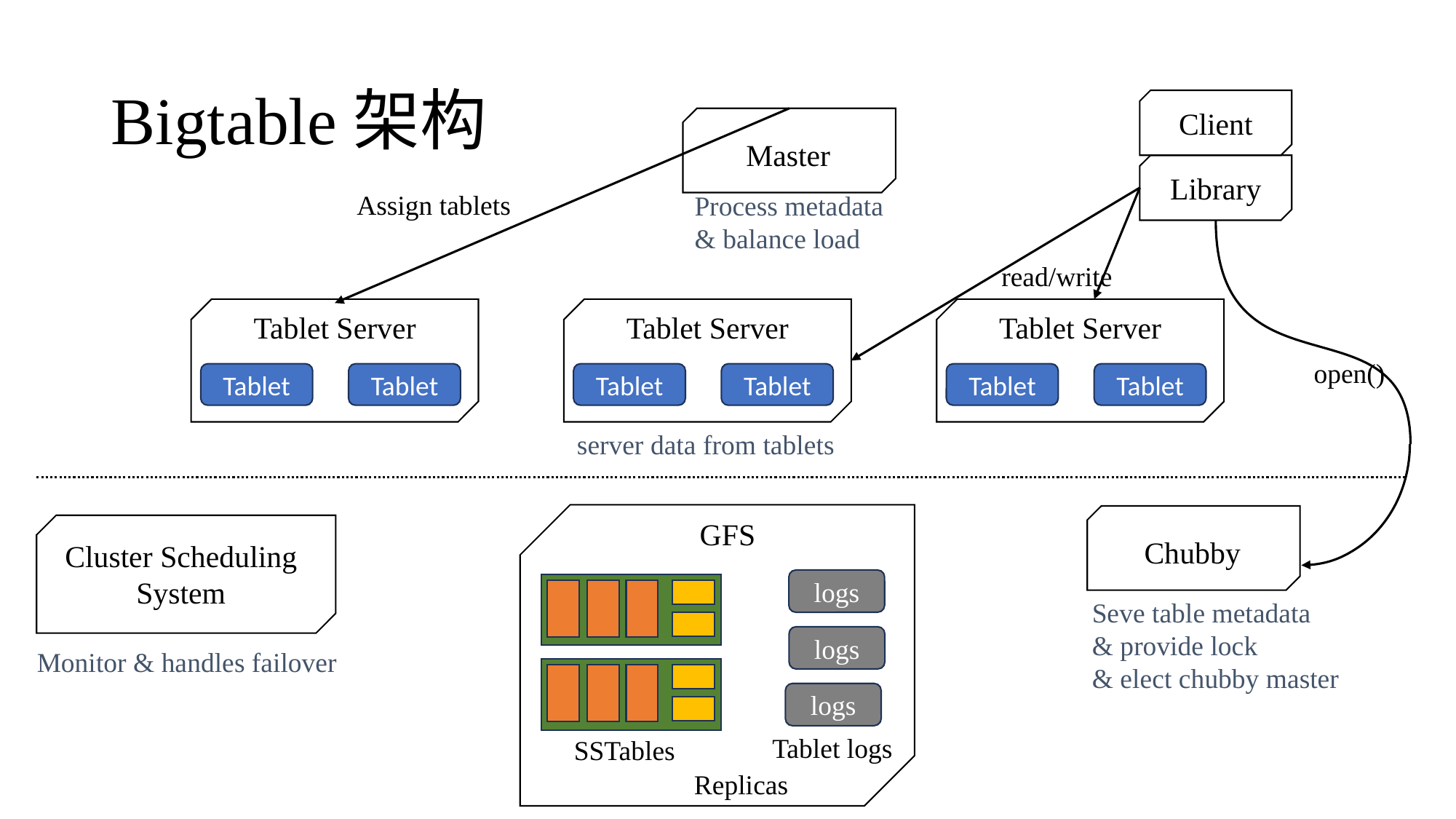

# Bigtable架构

Client

Master

Library
Assign tablets
Process metadata
& balance load
read/write

Tablet Server
Tablet Server
Tablet Server

open()
Tablet
Tablet
Tablet
Tablet
Tablet
Tablet
server data from tablets

GFS

Chubby
Cluster Scheduling System
logs

Seve table metadata
& provide lock
& elect chubby master

logs
Monitor & handles failover

logs

Tablet logs
SSTables
Replicas